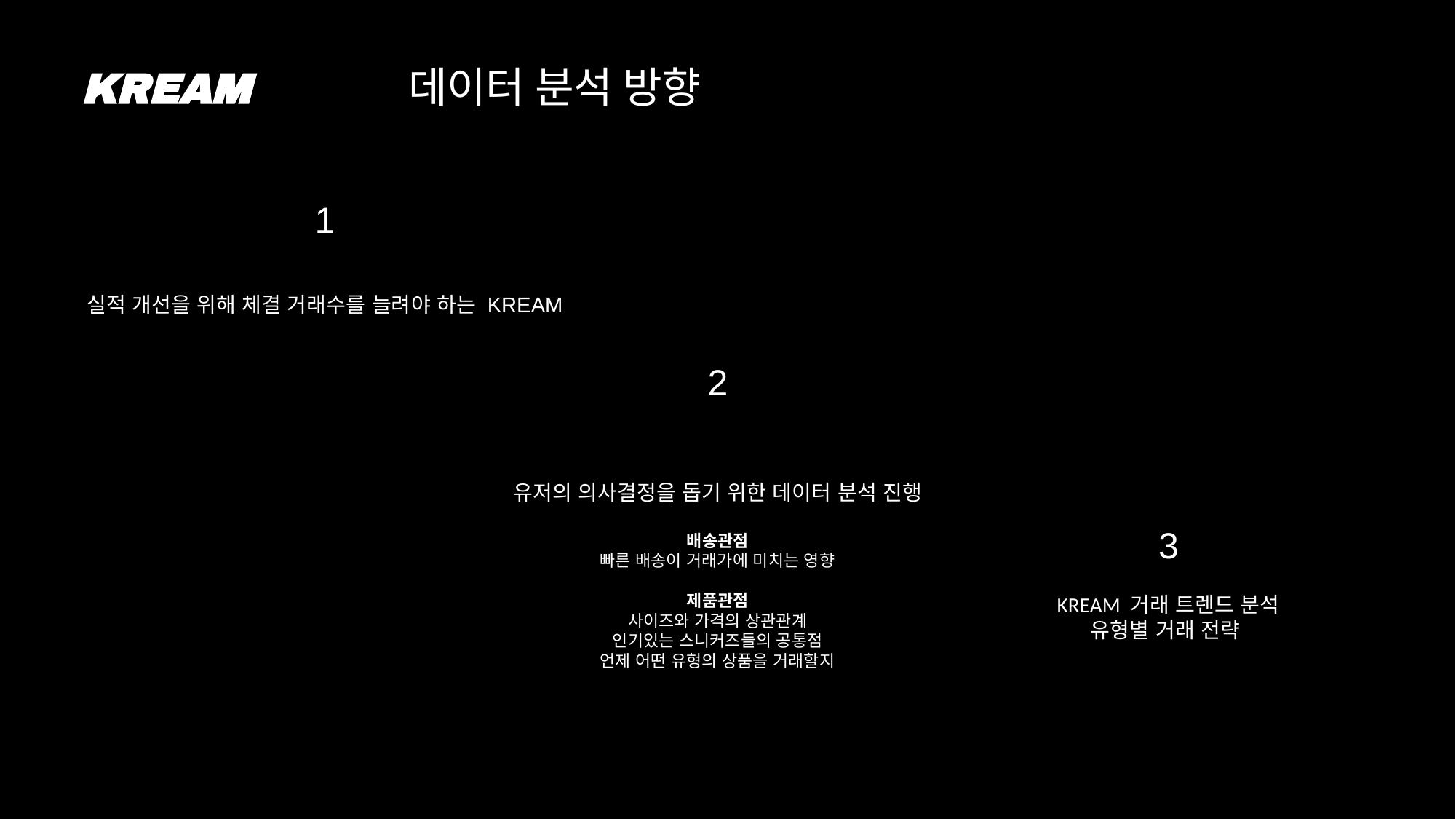

KREAM		데이터 분석 방향
1

실적 개선을 위해 체결 거래수를 늘려야 하는 KREAM
2

유저의 의사결정을 돕기 위한 데이터 분석 진행

배송관점
빠른 배송이 거래가에 미치는 영향

제품관점
사이즈와 가격의 상관관계
인기있는 스니커즈들의 공통점
언제 어떤 유형의 상품을 거래할지
3

KREAM 거래 트렌드 분석
유형별 거래 전략